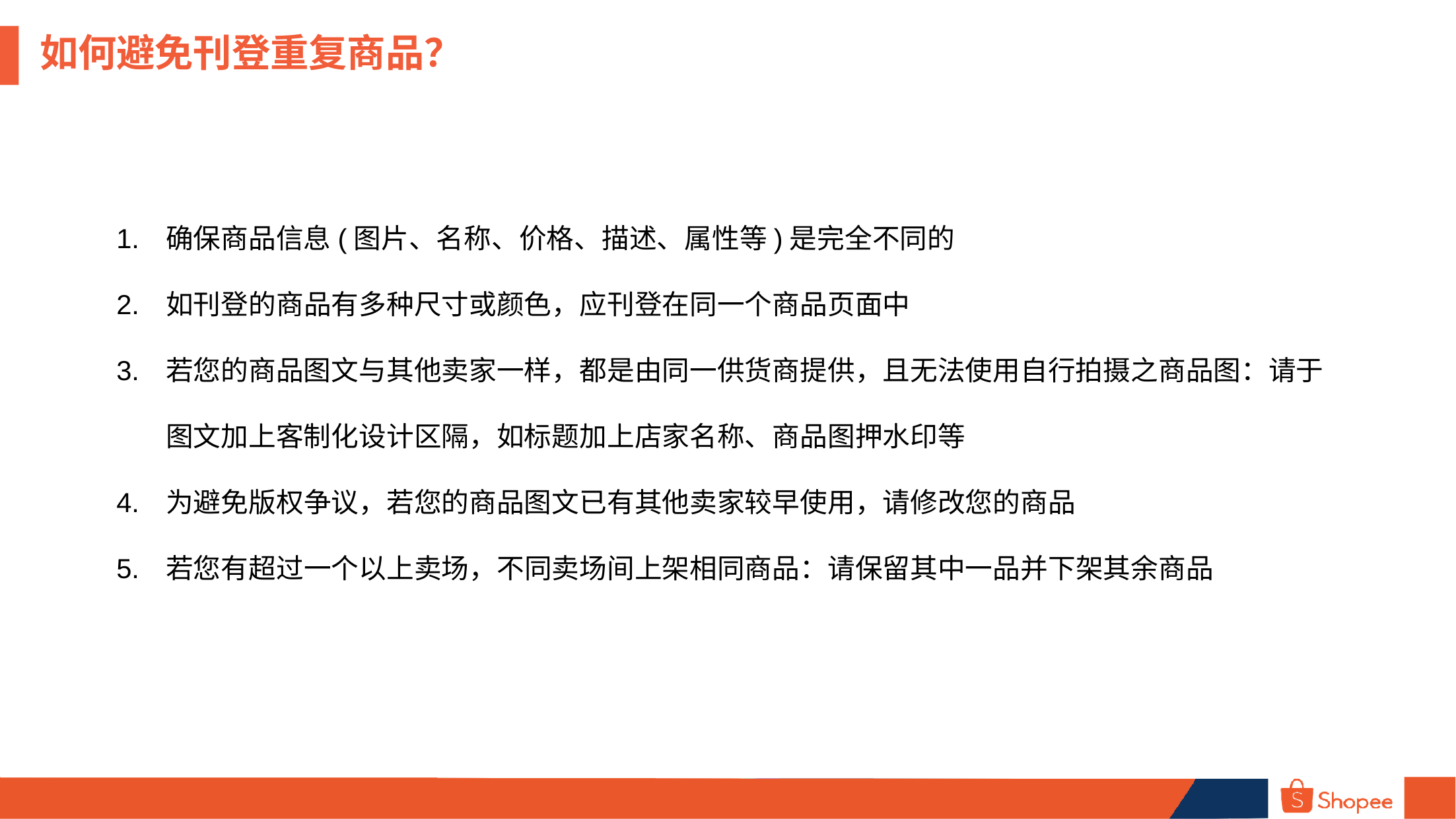

# 如何避免刊登重复商品？
确保商品信息(图片、名称、价格、描述、属性等)是完全不同的
如刊登的商品有多种尺寸或颜色，应刊登在同一个商品页面中
若您的商品图文与其他卖家一样，都是由同一供货商提供，且无法使用自行拍摄之商品图：请于图文加上客制化设计区隔，如标题加上店家名称、商品图押水印等
为避免版权争议，若您的商品图文已有其他卖家较早使用，请修改您的商品
若您有超过一个以上卖场，不同卖场间上架相同商品：请保留其中一品并下架其余商品